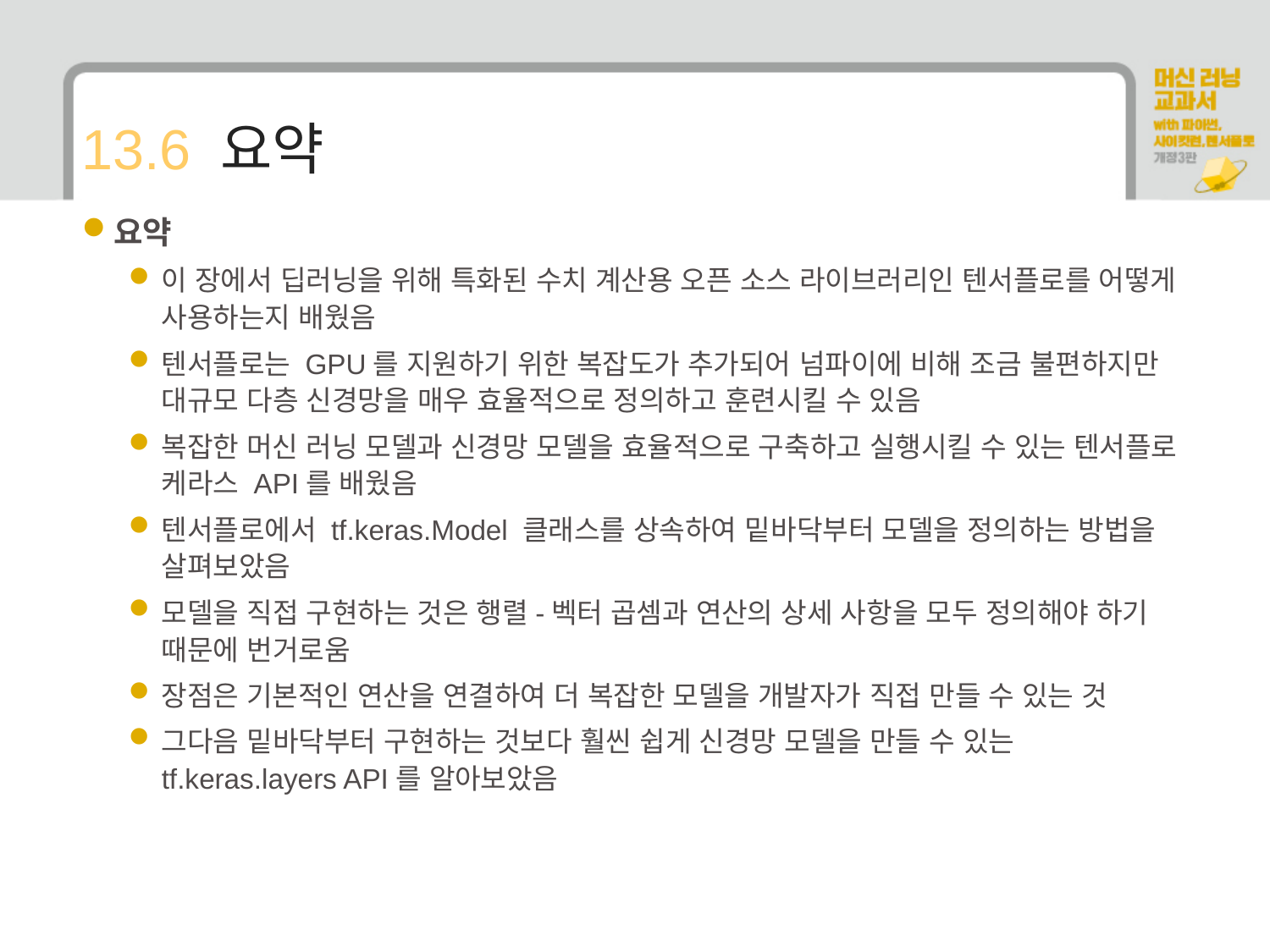

# 13.6 요약
요약
이 장에서 딥러닝을 위해 특화된 수치 계산용 오픈 소스 라이브러리인 텐서플로를 어떻게 사용하는지 배웠음
텐서플로는 GPU를 지원하기 위한 복잡도가 추가되어 넘파이에 비해 조금 불편하지만 대규모 다층 신경망을 매우 효율적으로 정의하고 훈련시킬 수 있음
복잡한 머신 러닝 모델과 신경망 모델을 효율적으로 구축하고 실행시킬 수 있는 텐서플로 케라스 API를 배웠음
텐서플로에서 tf.keras.Model 클래스를 상속하여 밑바닥부터 모델을 정의하는 방법을 살펴보았음
모델을 직접 구현하는 것은 행렬-벡터 곱셈과 연산의 상세 사항을 모두 정의해야 하기 때문에 번거로움
장점은 기본적인 연산을 연결하여 더 복잡한 모델을 개발자가 직접 만들 수 있는 것
그다음 밑바닥부터 구현하는 것보다 훨씬 쉽게 신경망 모델을 만들 수 있는 tf.keras.layers API를 알아보았음